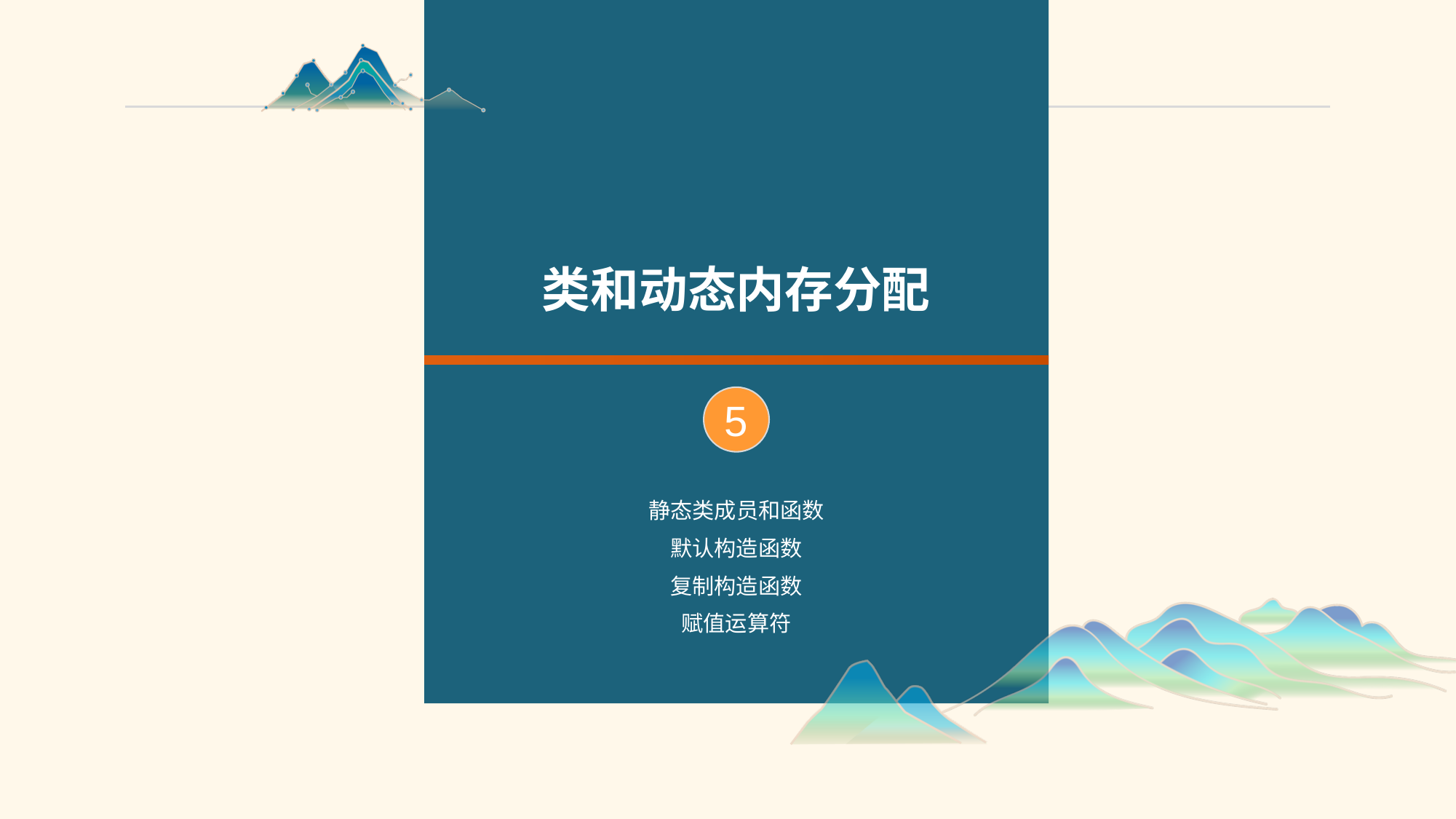

类和动态内存分配
5
静态类成员和函数
默认构造函数
复制构造函数
赋值运算符